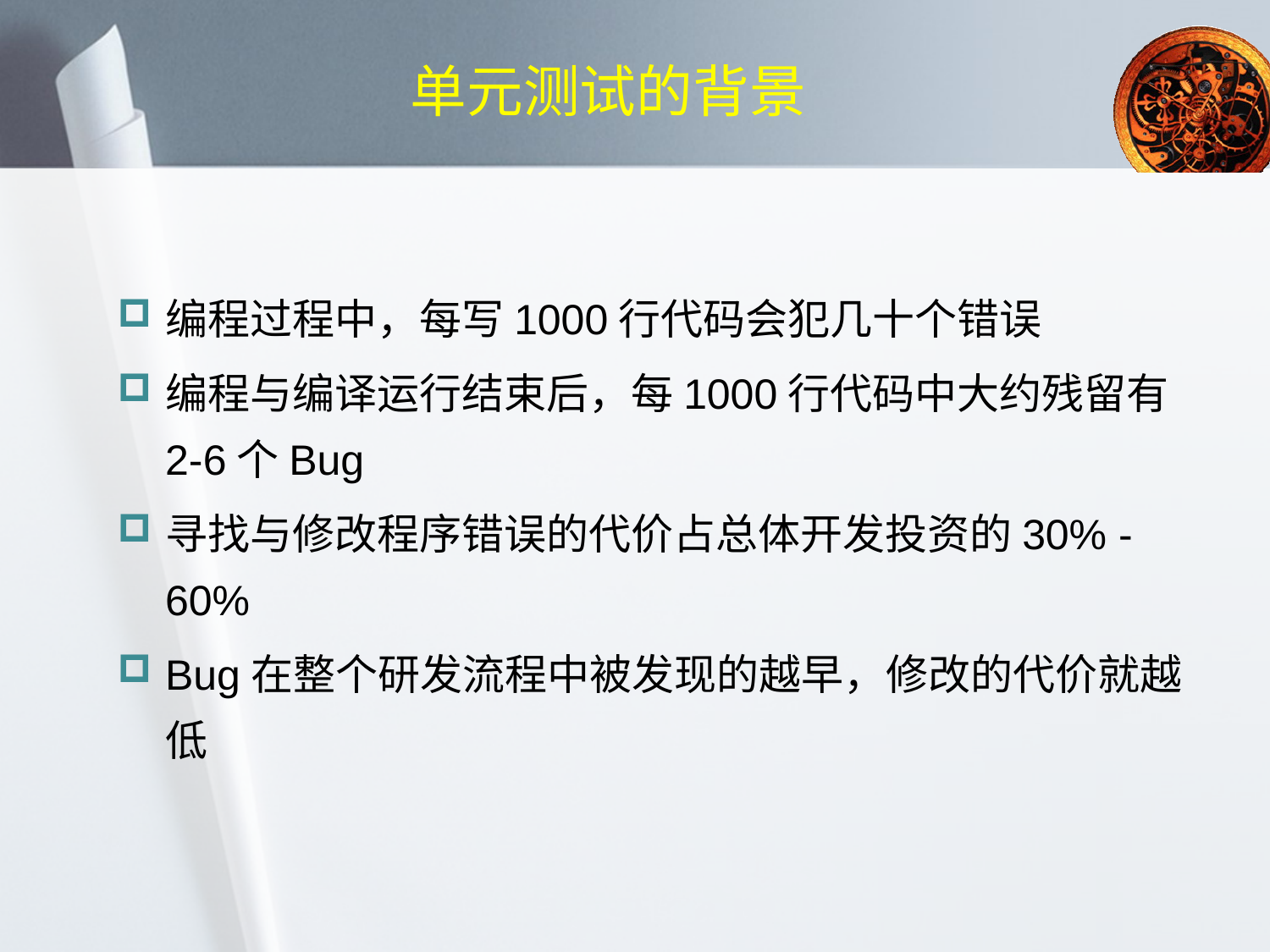

# 单元测试的背景
编程过程中，每写1000行代码会犯几十个错误
编程与编译运行结束后，每1000行代码中大约残留有2-6个Bug
寻找与修改程序错误的代价占总体开发投资的30% -60%
Bug在整个研发流程中被发现的越早，修改的代价就越低